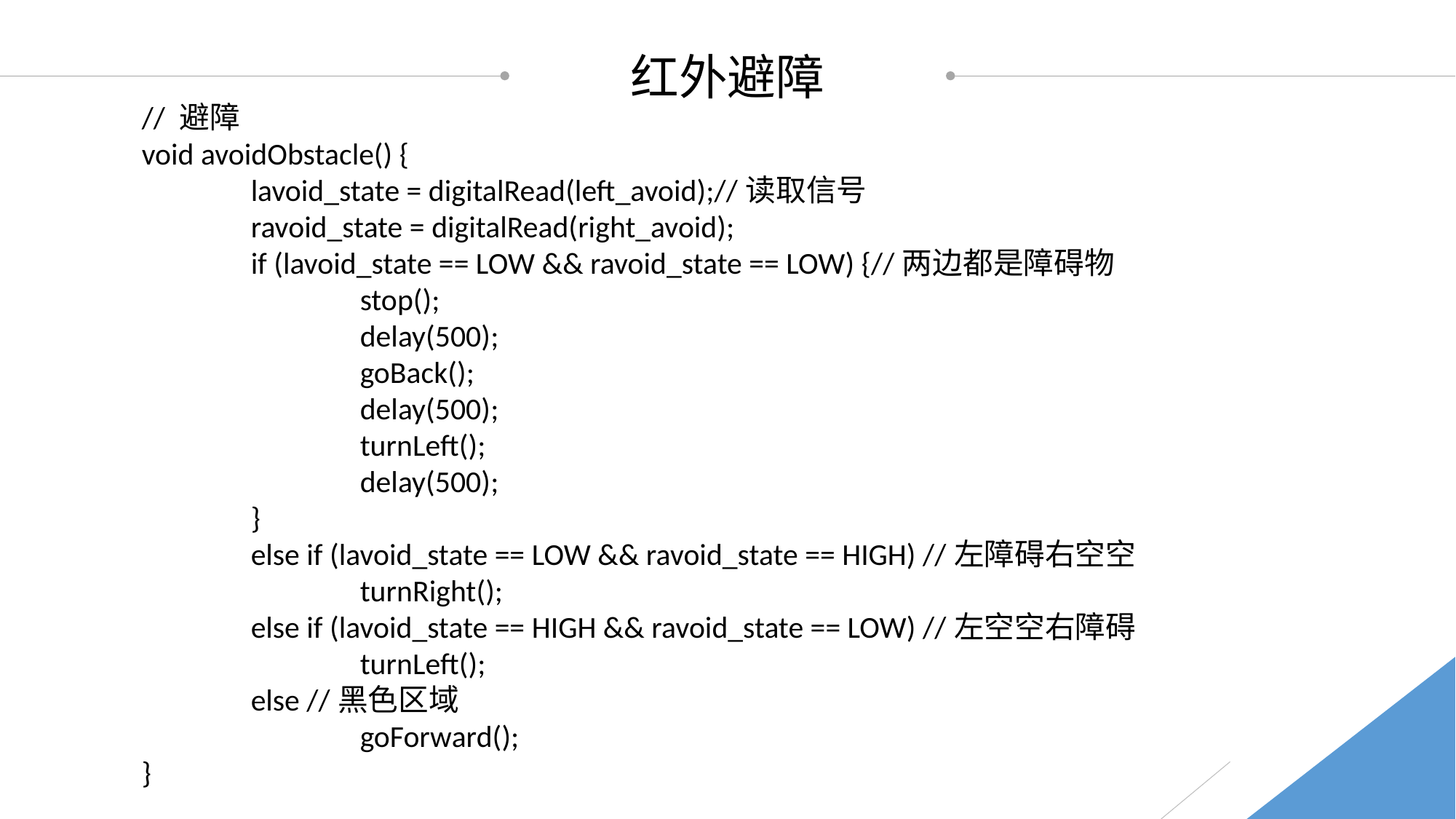

红外避障
// 避障
void avoidObstacle() {
	lavoid_state = digitalRead(left_avoid);//读取信号
	ravoid_state = digitalRead(right_avoid);
	if (lavoid_state == LOW && ravoid_state == LOW) {//两边都是障碍物
		stop();
		delay(500);
		goBack();
		delay(500);
		turnLeft();
		delay(500);
	}
	else if (lavoid_state == LOW && ravoid_state == HIGH) //左障碍右空空
		turnRight();
	else if (lavoid_state == HIGH && ravoid_state == LOW) //左空空右障碍
		turnLeft();
	else //黑色区域
		goForward();
}